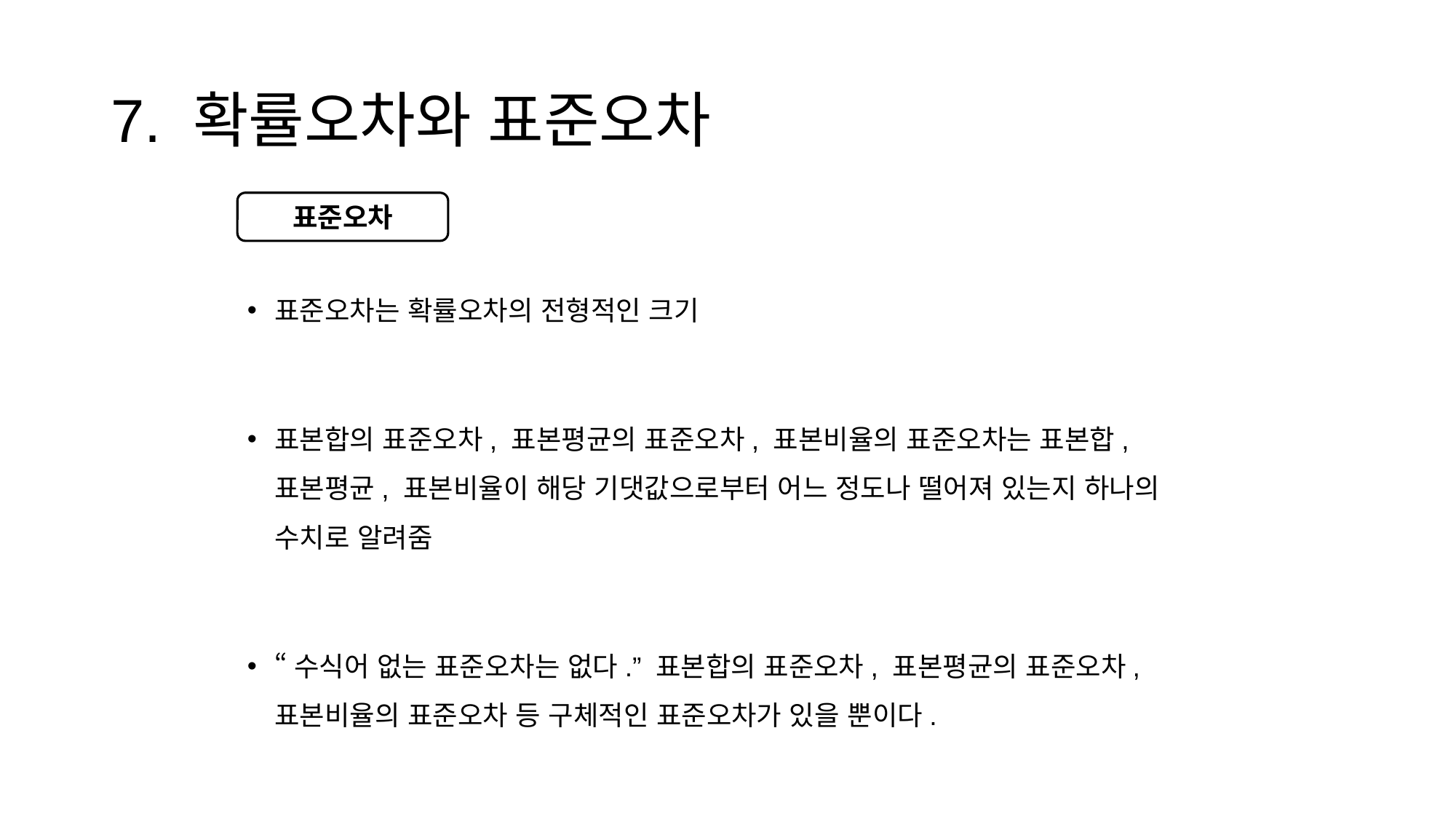

# 7. 확률오차와 표준오차

표준오차는 확률오차의 전형적인 크기

표본합의 표준오차, 표본평균의 표준오차, 표본비율의 표준오차는 표본합, 표본평균, 표본비율이 해당 기댓값으로부터 어느 정도나 떨어져 있는지 하나의 수치로 알려줌

“수식어 없는 표준오차는 없다.” 표본합의 표준오차, 표본평균의 표준오차, 표본비율의 표준오차 등 구체적인 표준오차가 있을 뿐이다.
표준오차